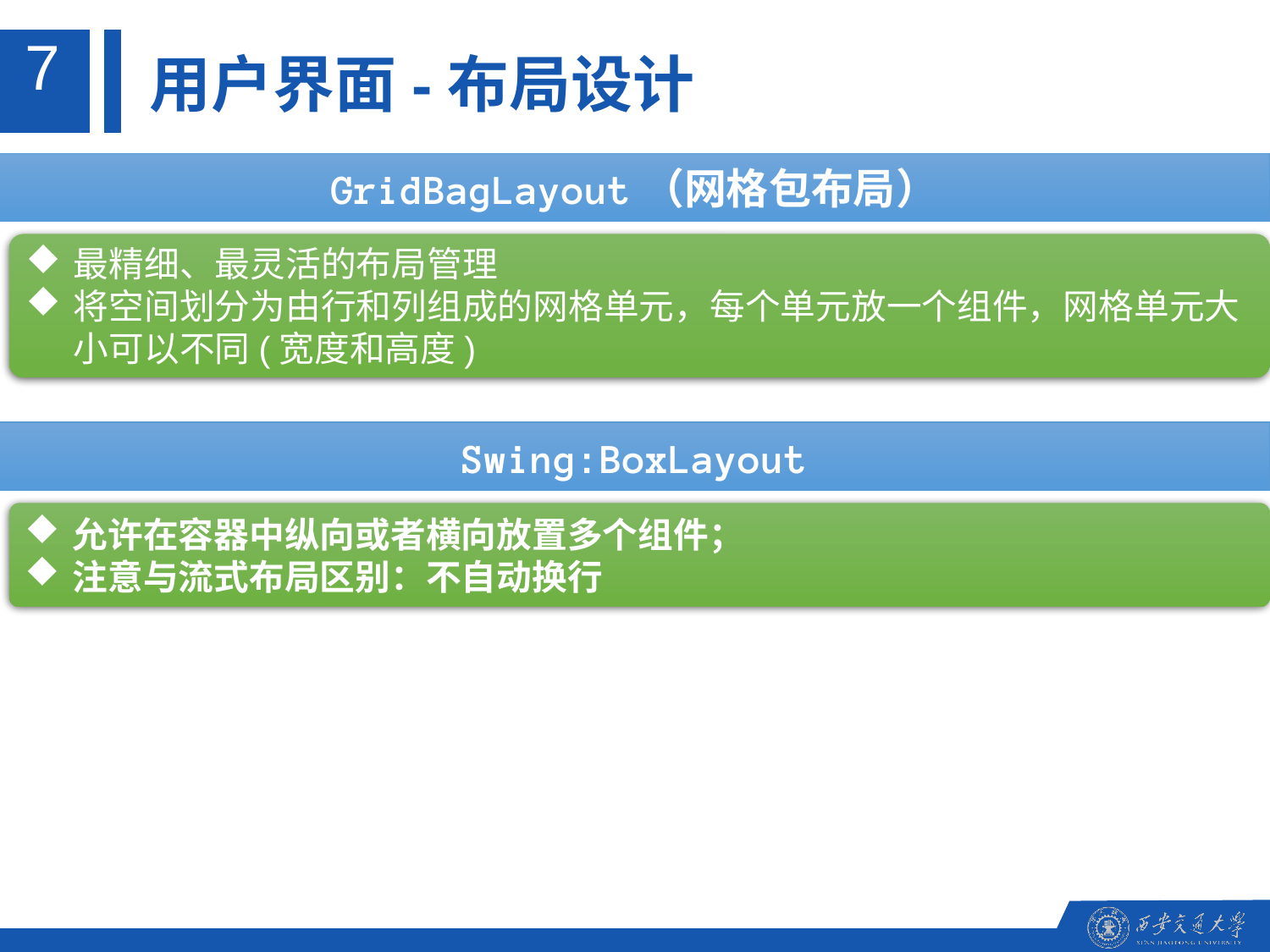

7
用户界面-布局设计
GridBagLayout（网格包布局）
最精细、最灵活的布局管理
将空间划分为由行和列组成的网格单元，每个单元放一个组件，网格单元大小可以不同(宽度和高度)
Swing:BoxLayout
允许在容器中纵向或者横向放置多个组件；
注意与流式布局区别：不自动换行